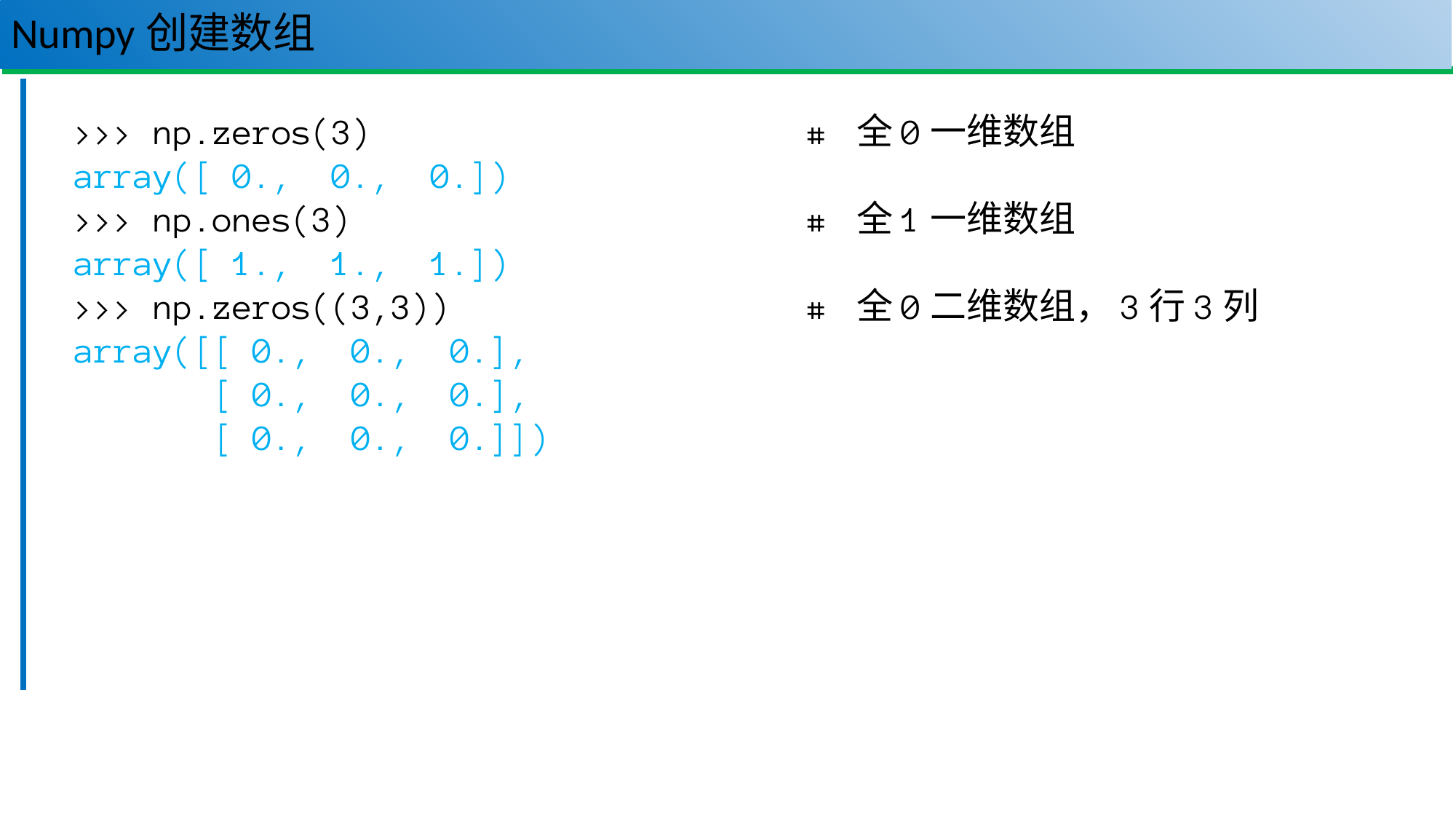

# Numpy创建数组
42
>>> np.zeros(3)                      # 全0一维数组
array([ 0.,  0.,  0.])
>>> np.ones(3)                       # 全1一维数组
array([ 1.,  1.,  1.])
>>> np.zeros((3,3))                  # 全0二维数组，3行3列
array([[ 0.,  0.,  0.],
       [ 0.,  0.,  0.],
       [ 0.,  0.,  0.]])